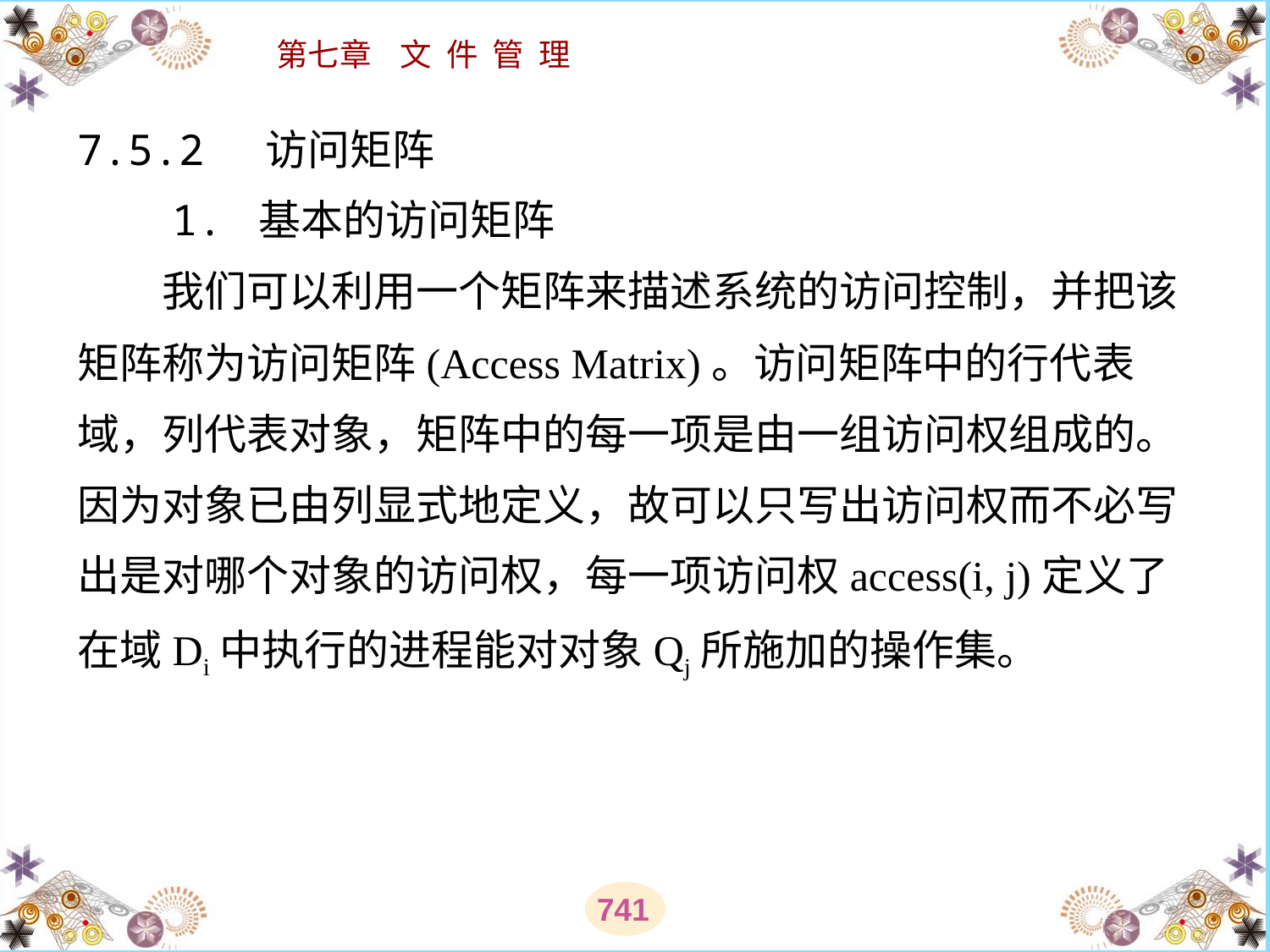

# 7.5.2  访问矩阵 　　1. 基本的访问矩阵 　　我们可以利用一个矩阵来描述系统的访问控制，并把该矩阵称为访问矩阵(Access Matrix)。访问矩阵中的行代表域，列代表对象，矩阵中的每一项是由一组访问权组成的。因为对象已由列显式地定义，故可以只写出访问权而不必写出是对哪个对象的访问权，每一项访问权access(i, j)定义了在域Di中执行的进程能对对象Qj所施加的操作集。